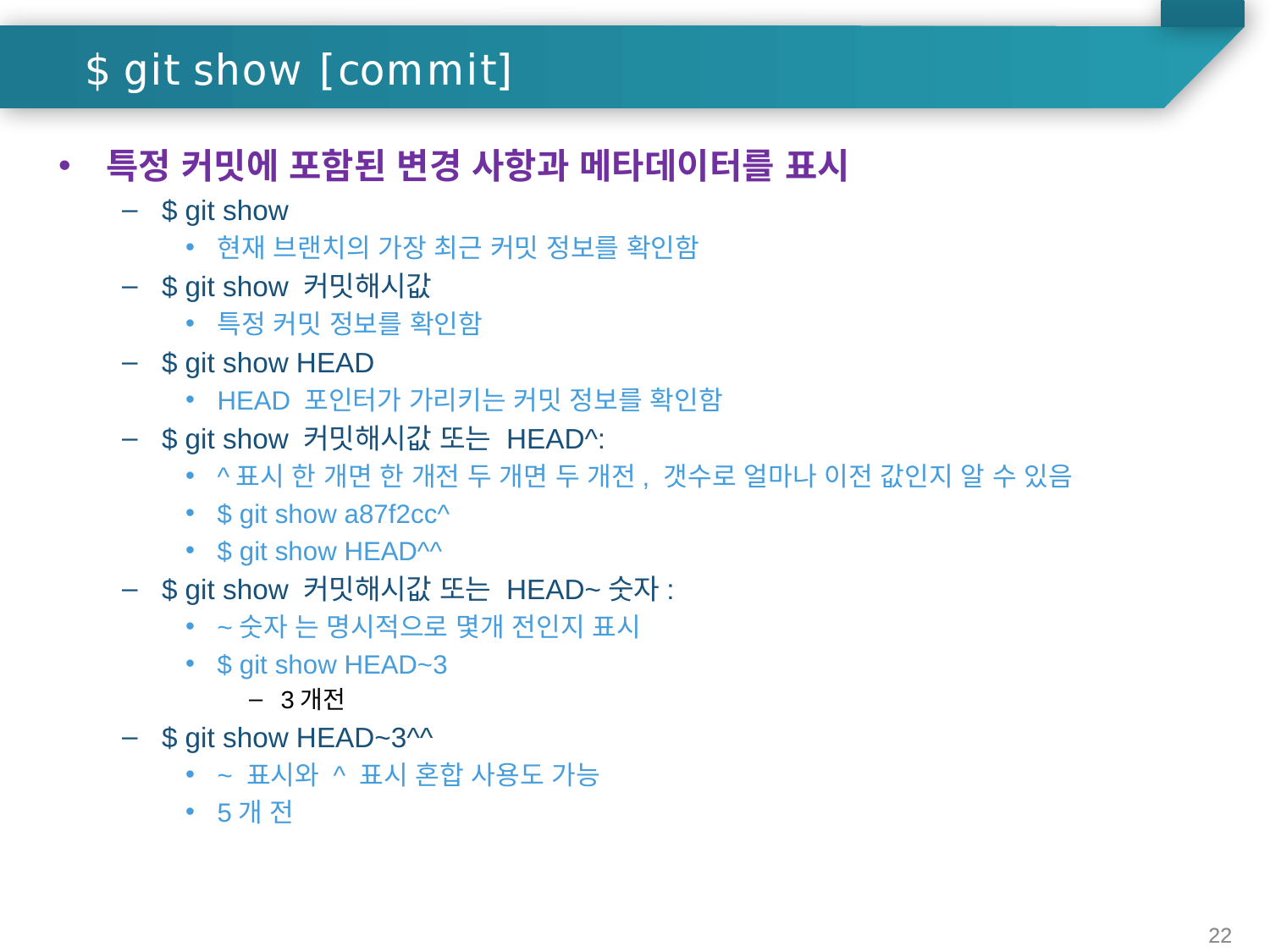

$ git show [commit]
특정 커밋에 포함된 변경 사항과 메타데이터를 표시
$ git show
현재 브랜치의 가장 최근 커밋 정보를 확인함
$ git show 커밋해시값
특정 커밋 정보를 확인함
$ git show HEAD
HEAD 포인터가 가리키는 커밋 정보를 확인함
$ git show 커밋해시값 또는 HEAD^:
^표시 한 개면 한 개전 두 개면 두 개전, 갯수로 얼마나 이전 값인지 알 수 있음
$ git show a87f2cc^
$ git show HEAD^^
$ git show 커밋해시값 또는 HEAD~숫자:
~숫자 는 명시적으로 몇개 전인지 표시
$ git show HEAD~3
3개전
$ git show HEAD~3^^
~ 표시와 ^ 표시 혼합 사용도 가능
5개 전
22